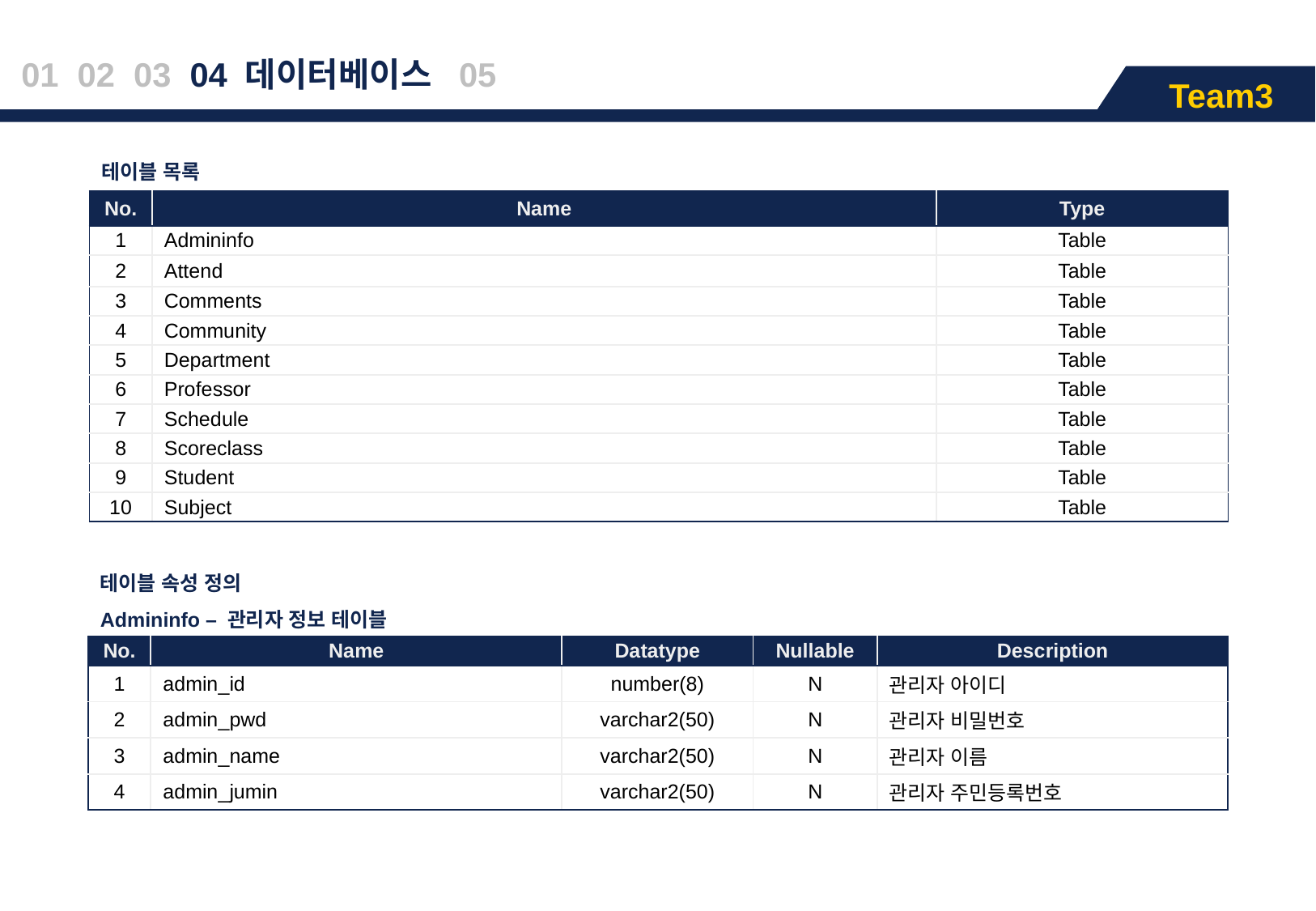

01  02  03  04 데이터베이스  05

Team3

| 테이블 목록 |  |  |
| --- | --- | --- |
| No. | Name | Type |
| 1 | Admininfo | Table |
| 2 | Attend | Table |
| 3 | Comments | Table |
| 4 | Community | Table |
| 5 | Department | Table |
| 6 | Professor | Table |
| 7 | Schedule | Table |
| 8 | Scoreclass | Table |
| 9 | Student | Table |
| 10 | Subject | Table |
| 테이블 속성 정의 |  |  |  |  |
| --- | --- | --- | --- | --- |
| Admininfo – 관리자 정보 테이블 |  |  |  |  |
| No. | Name | Datatype | Nullable | Description |
| 1 | admin\_id | number(8) | N | 관리자 아이디 |
| 2 | admin\_pwd | varchar2(50) | N | 관리자 비밀번호 |
| 3 | admin\_name | varchar2(50) | N | 관리자 이름 |
| 4 | admin\_jumin | varchar2(50) | N | 관리자 주민등록번호 |